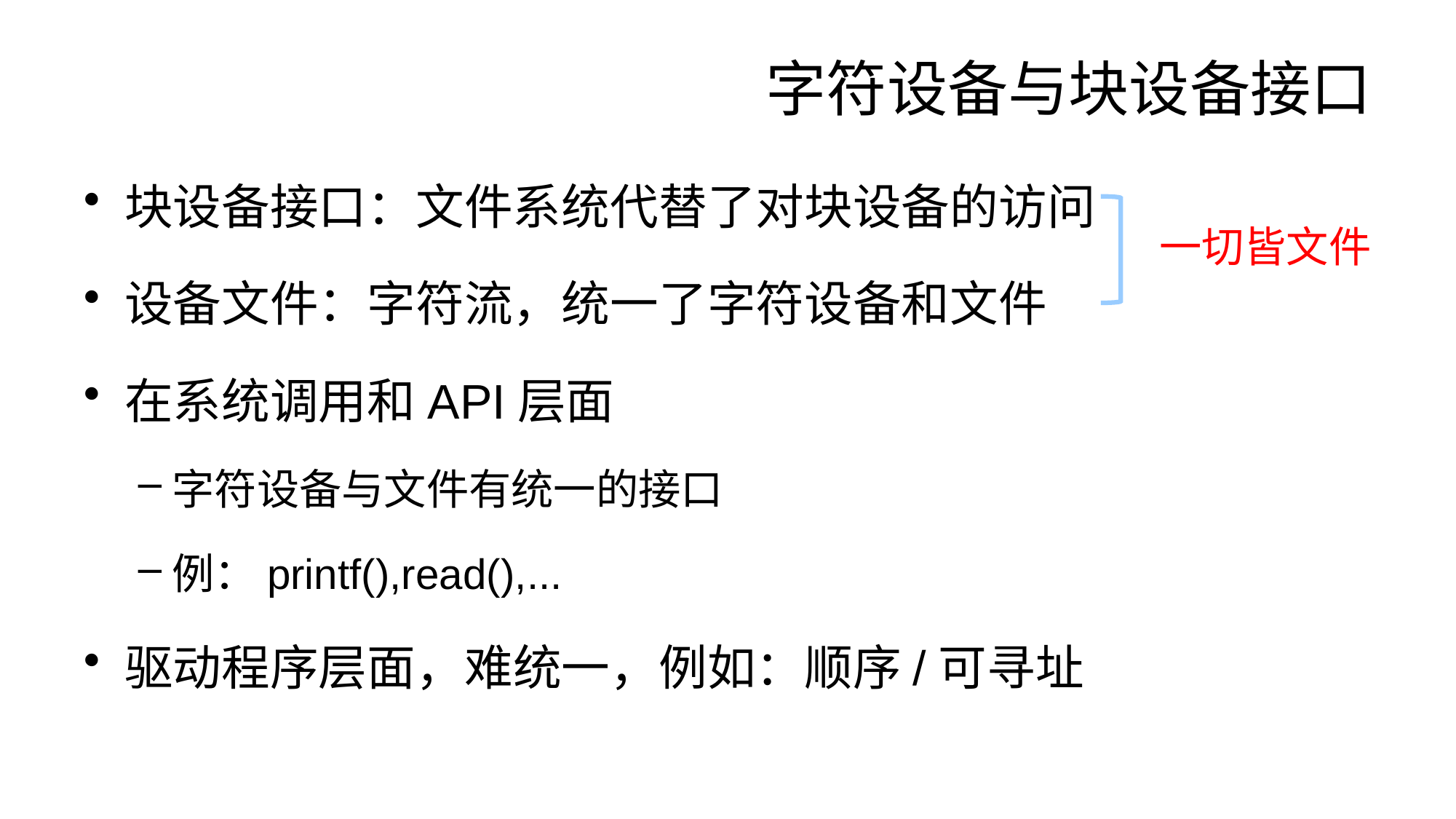

# 字符设备与块设备接口
块设备接口：文件系统代替了对块设备的访问
设备文件：字符流，统一了字符设备和文件
在系统调用和API层面
字符设备与文件有统一的接口
例：printf(),read(),...
驱动程序层面，难统一，例如：顺序/可寻址

一切皆文件